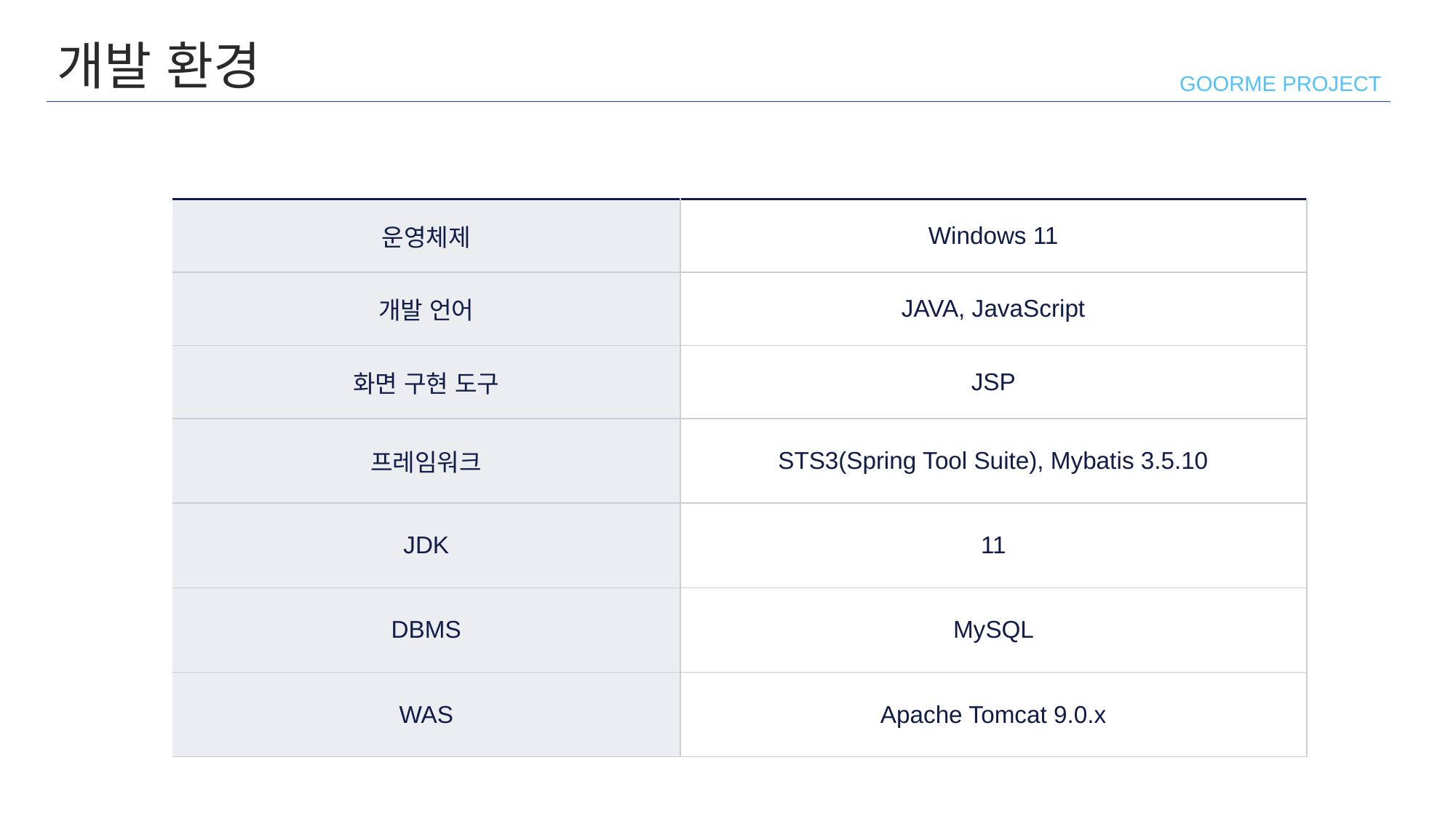

개발 환경
GOORME PROJECT
| 운영체제 | Windows 11 |
| --- | --- |
| 개발 언어 | JAVA, JavaScript |
| 화면 구현 도구 | JSP |
| 프레임워크 | STS3(Spring Tool Suite), Mybatis 3.5.10 |
| JDK | 11 |
| DBMS | MySQL |
| WAS | Apache Tomcat 9.0.x |